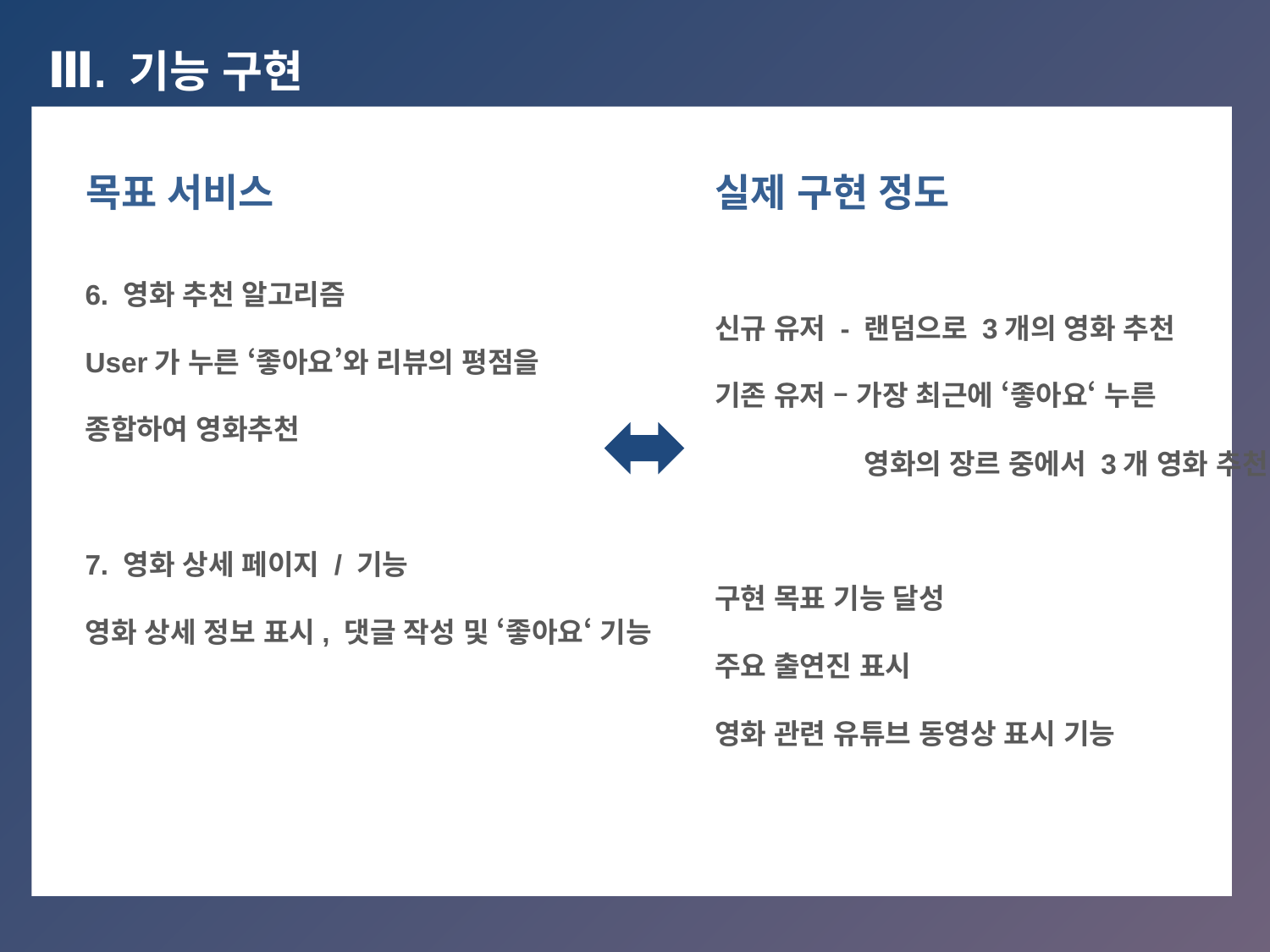

Ⅲ. 기능 구현

실제 구현 정도

신규 유저 - 랜덤으로 3개의 영화 추천
기존 유저 – 가장 최근에 ‘좋아요‘ 누른
	  영화의 장르 중에서 3개 영화 추천

구현 목표 기능 달성
주요 출연진 표시
영화 관련 유튜브 동영상 표시 기능
목표 서비스
6. 영화 추천 알고리즘
User가 누른 ‘좋아요’와 리뷰의 평점을
종합하여 영화추천

7. 영화 상세 페이지 / 기능
영화 상세 정보 표시, 댓글 작성 및 ‘좋아요‘ 기능